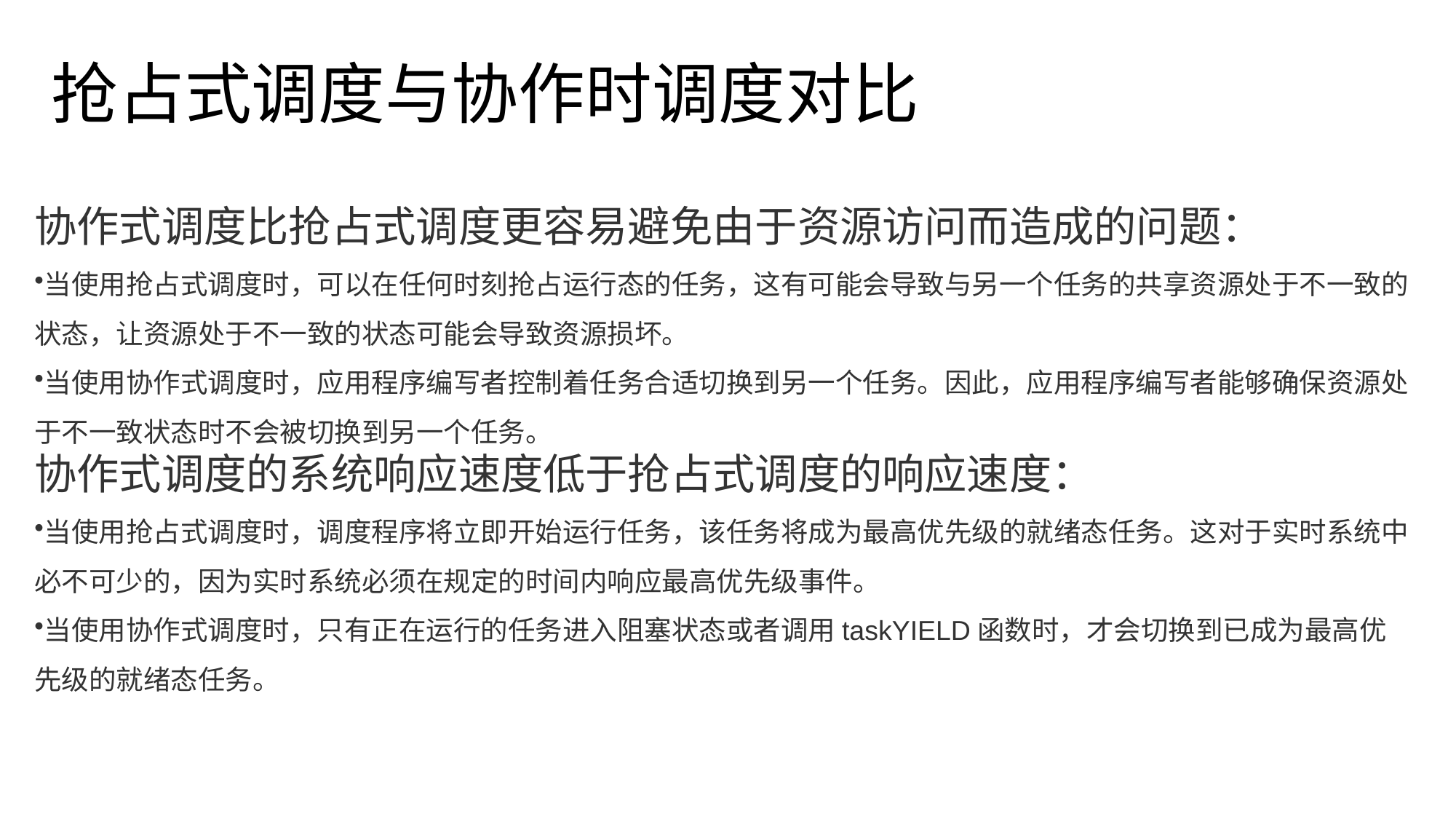

# 抢占式调度与协作时调度对比
协作式调度比抢占式调度更容易避免由于资源访问而造成的问题：
当使用抢占式调度时，可以在任何时刻抢占运行态的任务，这有可能会导致与另一个任务的共享资源处于不一致的状态，让资源处于不一致的状态可能会导致资源损坏。
当使用协作式调度时，应用程序编写者控制着任务合适切换到另一个任务。因此，应用程序编写者能够确保资源处于不一致状态时不会被切换到另一个任务。
协作式调度的系统响应速度低于抢占式调度的响应速度：
当使用抢占式调度时，调度程序将立即开始运行任务，该任务将成为最高优先级的就绪态任务。这对于实时系统中必不可少的，因为实时系统必须在规定的时间内响应最高优先级事件。
当使用协作式调度时，只有正在运行的任务进入阻塞状态或者调用taskYIELD函数时，才会切换到已成为最高优先级的就绪态任务。